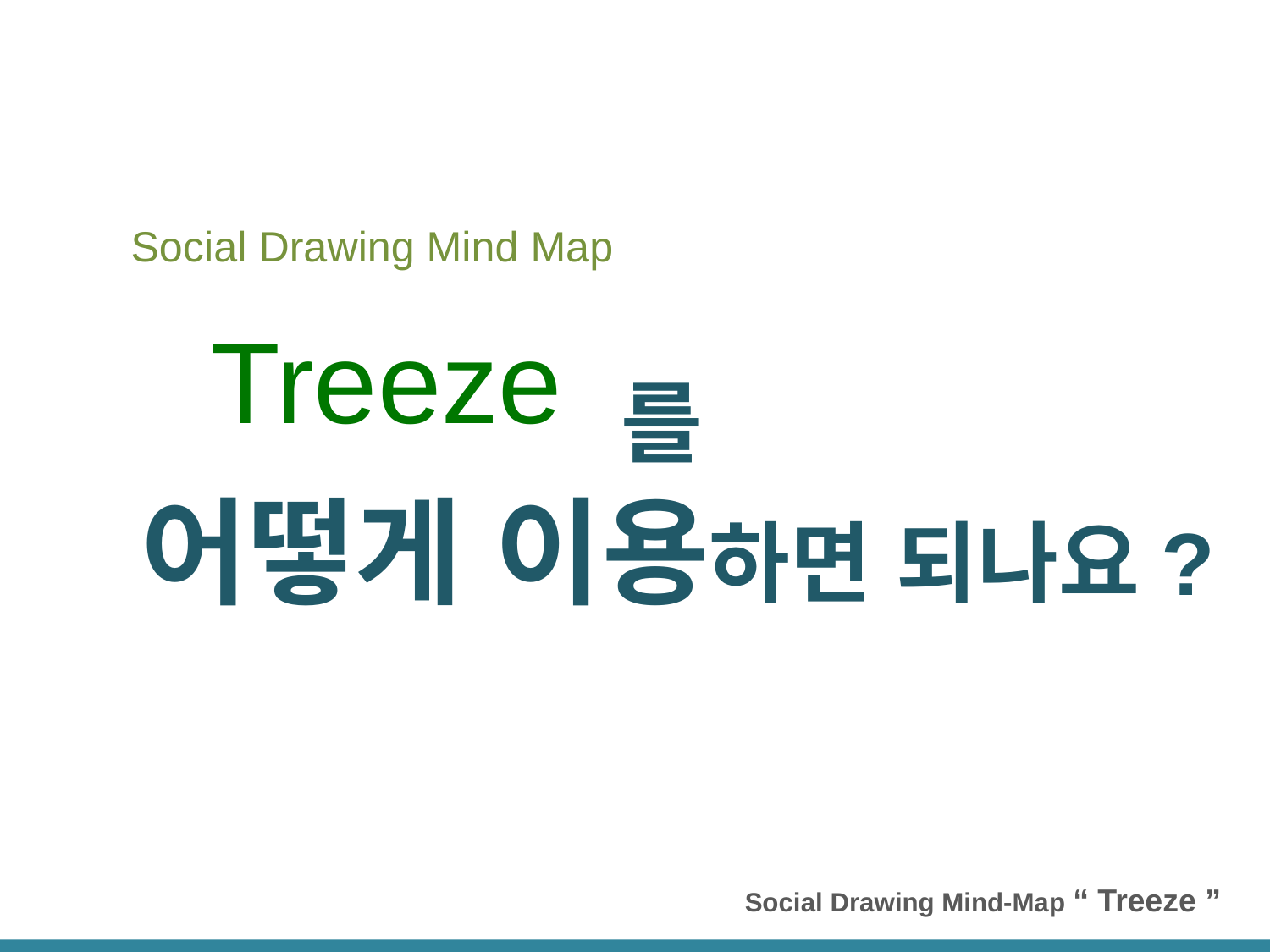

Social Drawing Mind Map
 Treeze
를
어떻게 이용하면 되나요?
Social Drawing Mind-Map “ Treeze ”